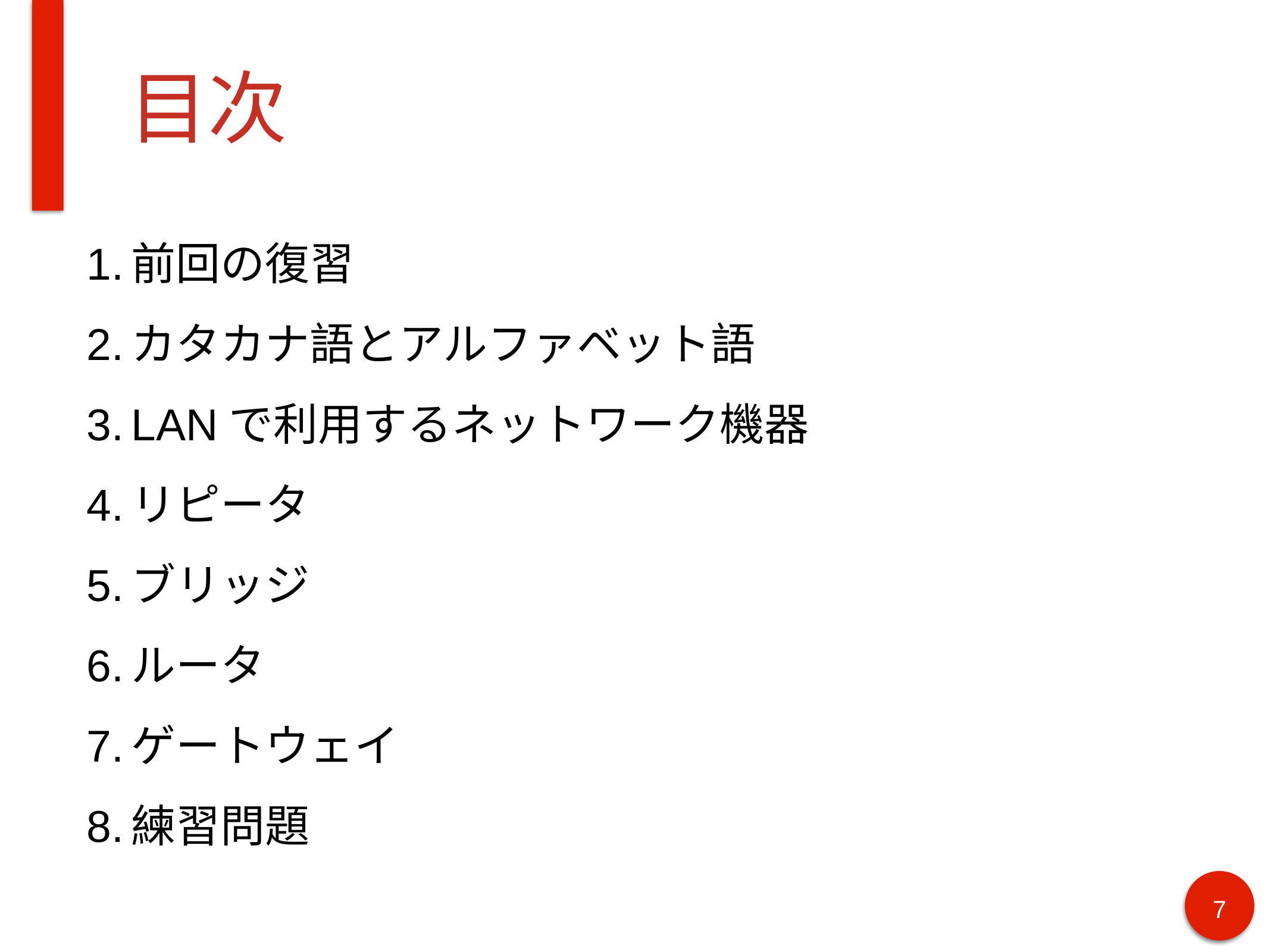

# 目次
前回の復習
カタカナ語とアルファベット語
LANで利用するネットワーク機器
リピータ
ブリッジ
ルータ
ゲートウェイ
練習問題
7